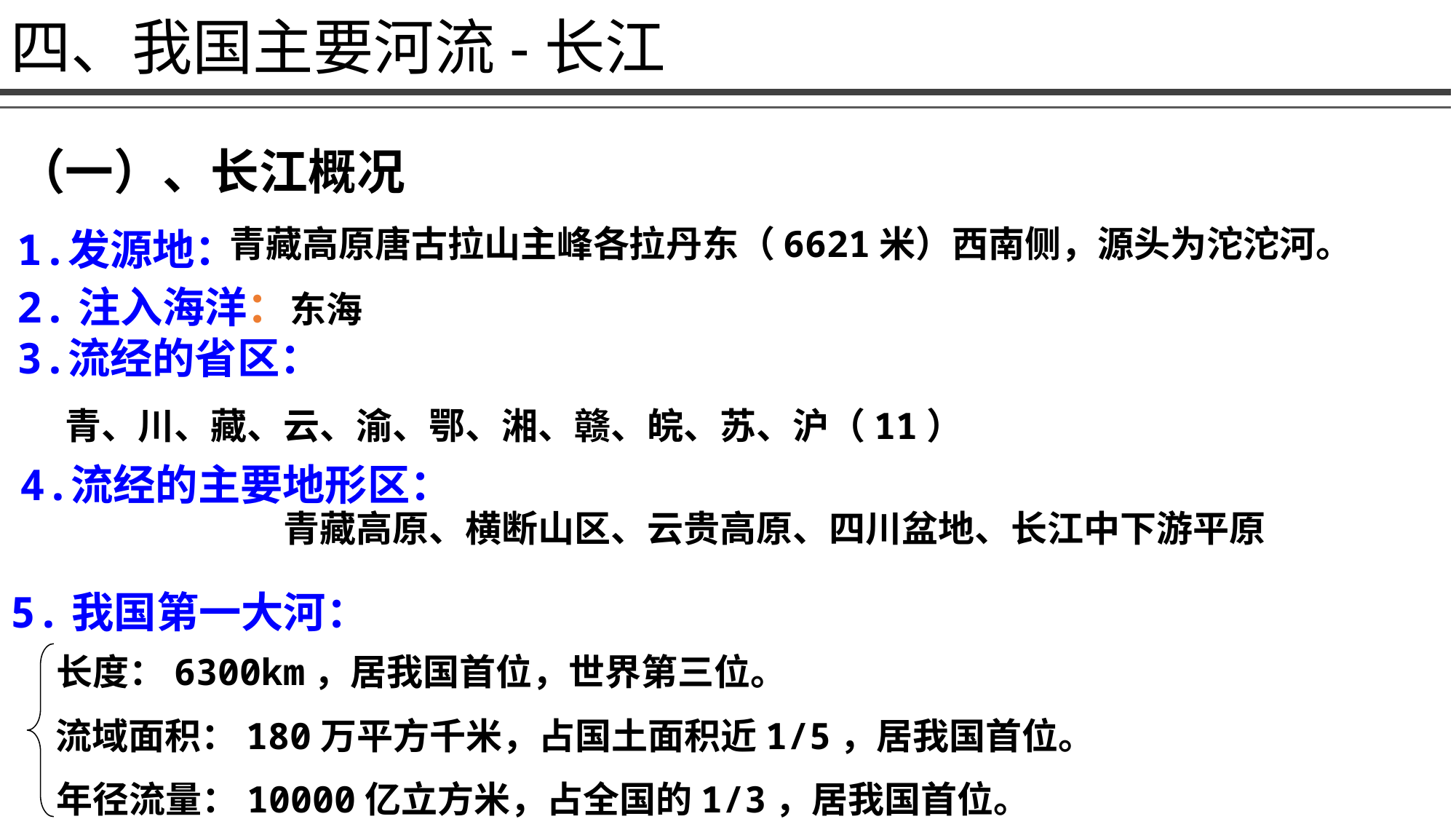

四、我国主要河流-长江
（一）、长江概况
青藏高原唐古拉山主峰各拉丹东（6621米）西南侧，源头为沱沱河。
1.发源地：
2.注入海洋：东海
3.流经的省区：
青、川、藏、云、渝、鄂、湘、赣、皖、苏、沪（11）
4.流经的主要地形区：
青藏高原、横断山区、云贵高原、四川盆地、长江中下游平原
5.我国第一大河：

长度：6300km，居我国首位，世界第三位。
流域面积：180万平方千米，占国土面积近1/5，居我国首位。
年径流量：10000亿立方米，占全国的1/3，居我国首位。